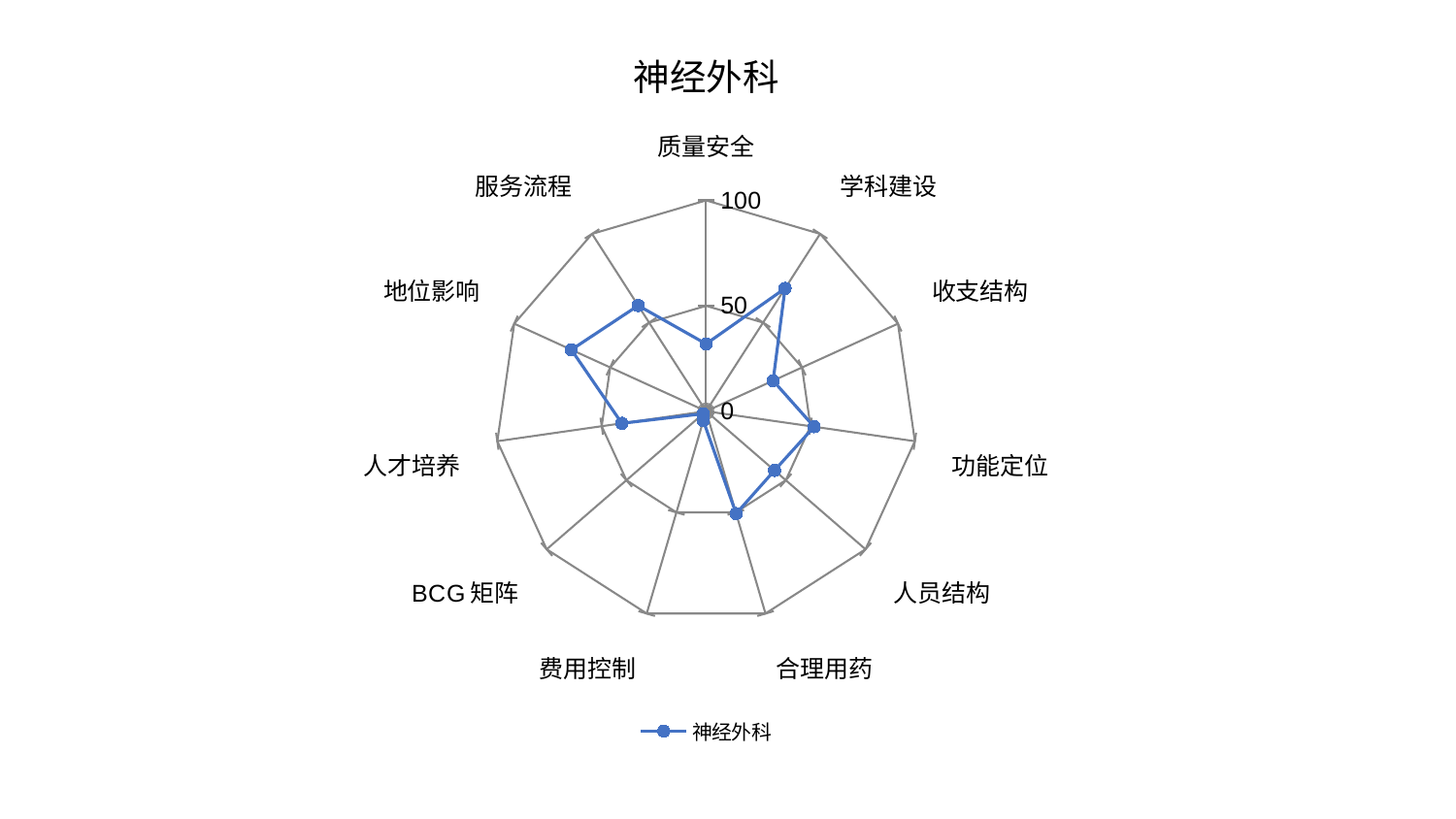

### Chart: 神经外科

| Category | 神经外科 |
|---|---|
| 质量安全 | 31.94648026194499 |
| 学科建设 | 69.24498430806847 |
| 收支结构 | 34.92256962986353 |
| 功能定位 | 51.74696241901464 |
| 人员结构 | 42.89877055406647 |
| 合理用药 | 50.60228320446401 |
| 费用控制 | 4.706249030843633 |
| BCG矩阵 | 1.8303597713172672 |
| 人才培养 | 40.3630788546022 |
| 地位影响 | 70.21432869175572 |
| 服务流程 | 59.58358985877616 |
138